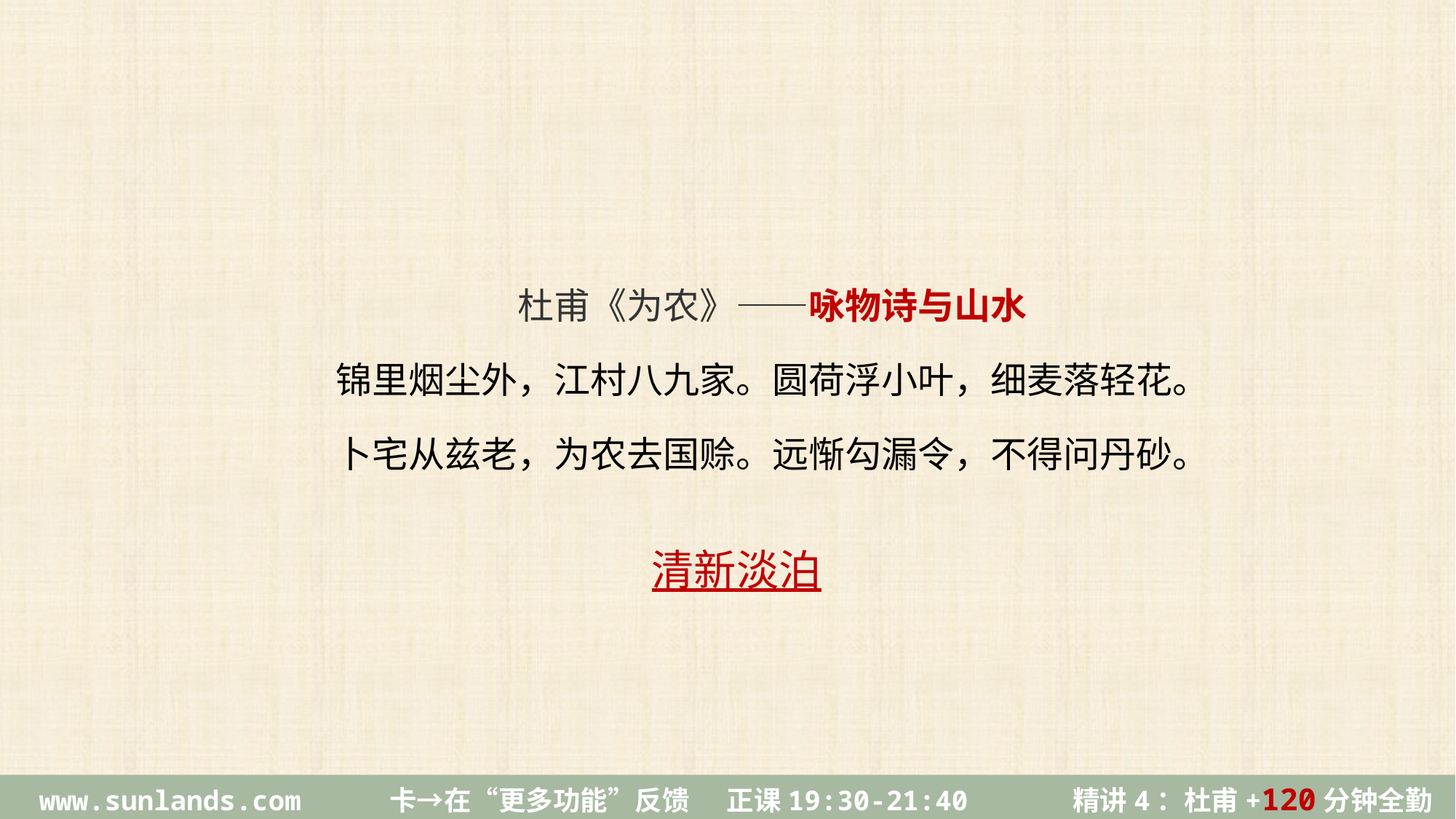

杜甫《为农》——咏物诗与山水
锦里烟尘外，江村八九家。圆荷浮小叶，细麦落轻花。
卜宅从兹老，为农去国赊。远惭勾漏令，不得问丹砂。
清新淡泊